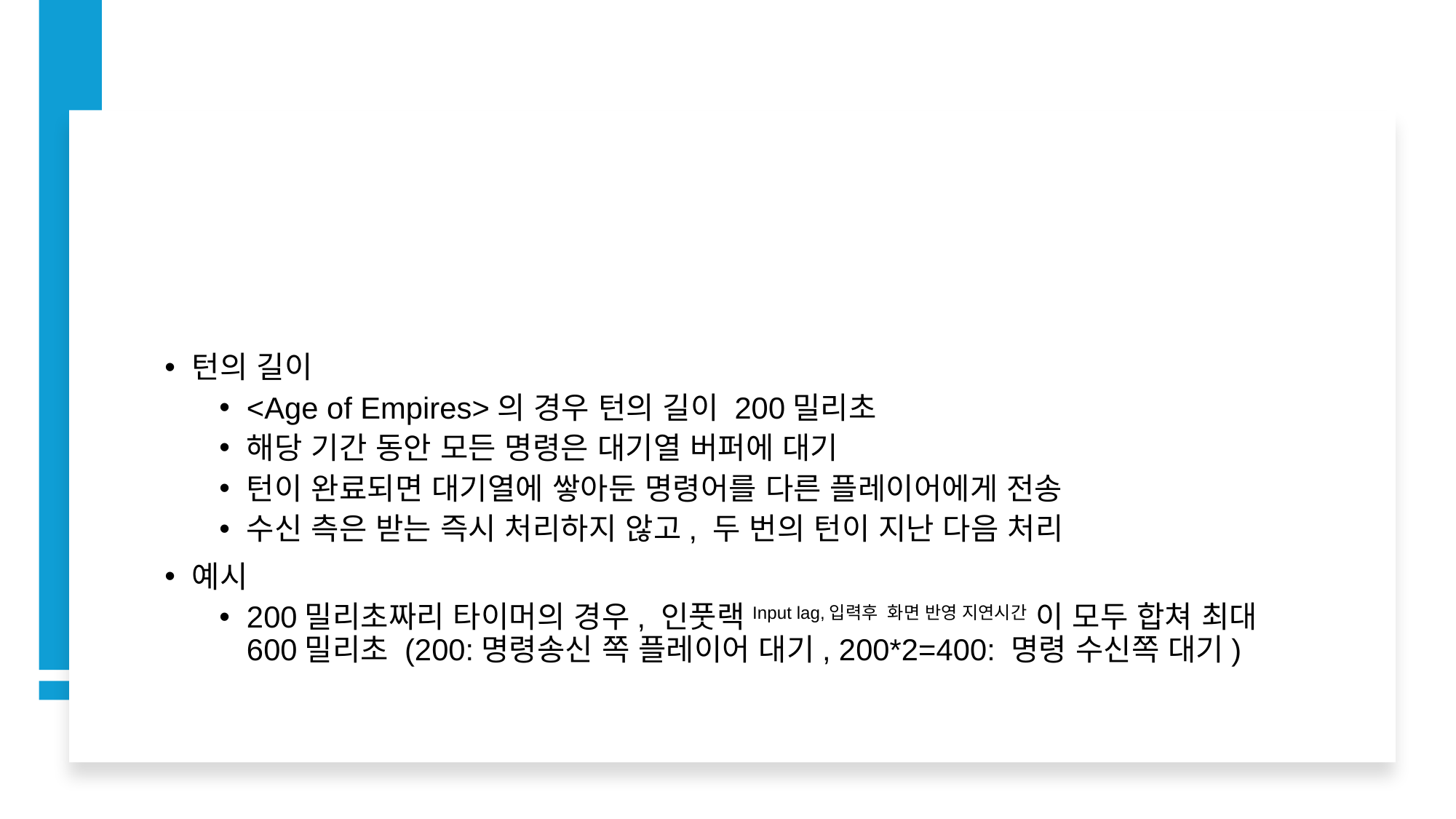

#

턴의 길이
<Age of Empires>의 경우 턴의 길이 200밀리초
해당 기간 동안 모든 명령은 대기열 버퍼에 대기
턴이 완료되면 대기열에 쌓아둔 명령어를 다른 플레이어에게 전송
수신 측은 받는 즉시 처리하지 않고, 두 번의 턴이 지난 다음 처리
예시
200밀리초짜리 타이머의 경우, 인풋랙Input lag,입력후  화면 반영 지연시간 이 모두 합쳐 최대 600밀리초 (200:명령송신 쪽 플레이어 대기, 200*2=400: 명령 수신쪽 대기)